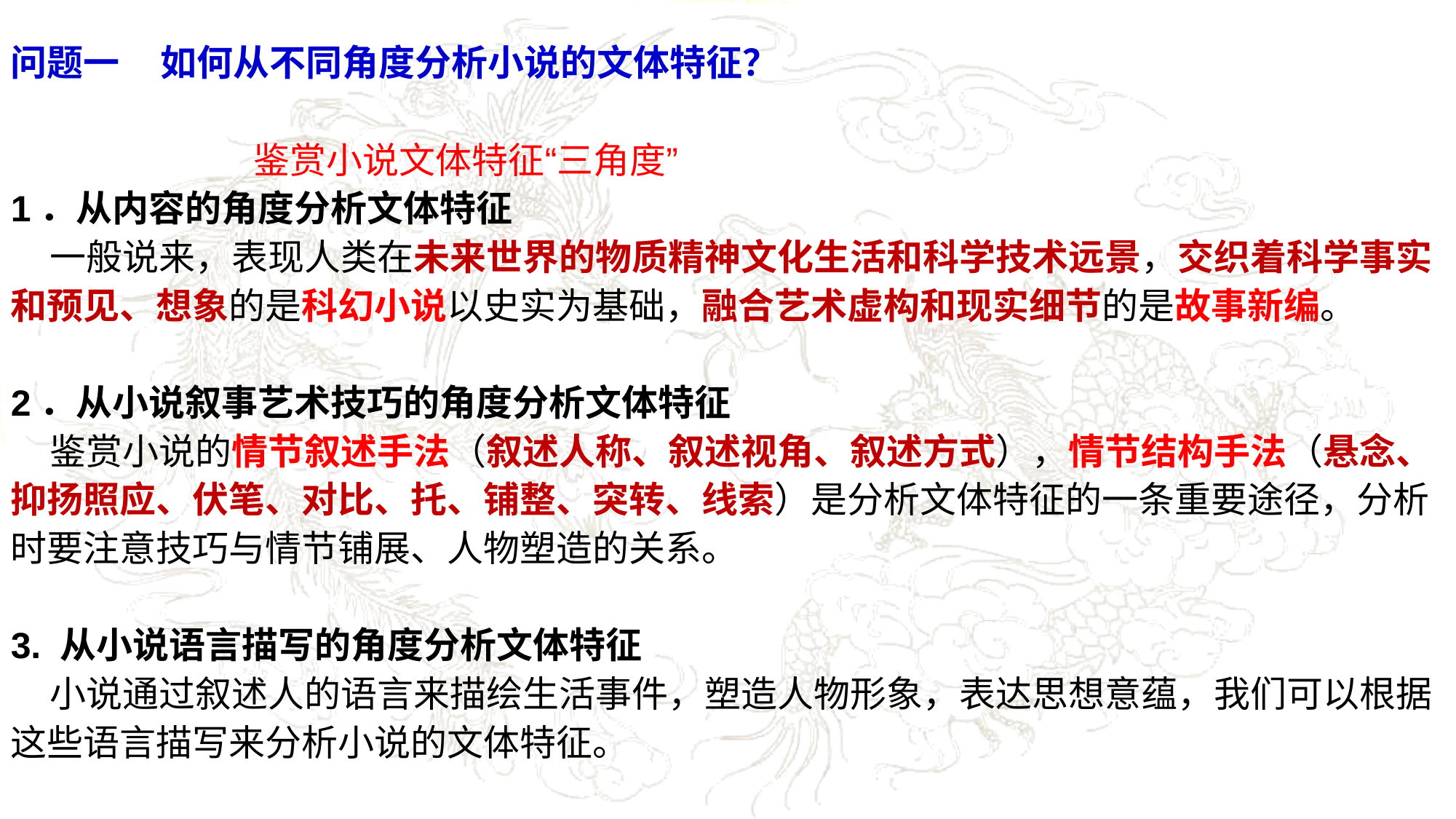

问题一    如何从不同角度分析小说的文体特征？

                       鉴赏小说文体特征“三角度”
1．从内容的角度分析文体特征
   一般说来，表现人类在未来世界的物质精神文化生活和科学技术远景，交织着科学事实和预见、想象的是科幻小说以史实为基础，融合艺术虚构和现实细节的是故事新编。

2．从小说叙事艺术技巧的角度分析文体特征
   鉴赏小说的情节叙述手法（叙述人称、叙述视角、叙述方式），情节结构手法（悬念、抑扬照应、伏笔、对比、托、铺整、突转、线索）是分析文体特征的一条重要途径，分析时要注意技巧与情节铺展、人物塑造的关系。

3. 从小说语言描写的角度分析文体特征
   小说通过叙述人的语言来描绘生活事件，塑造人物形象，表达思想意蕴，我们可以根据这些语言描写来分析小说的文体特征。